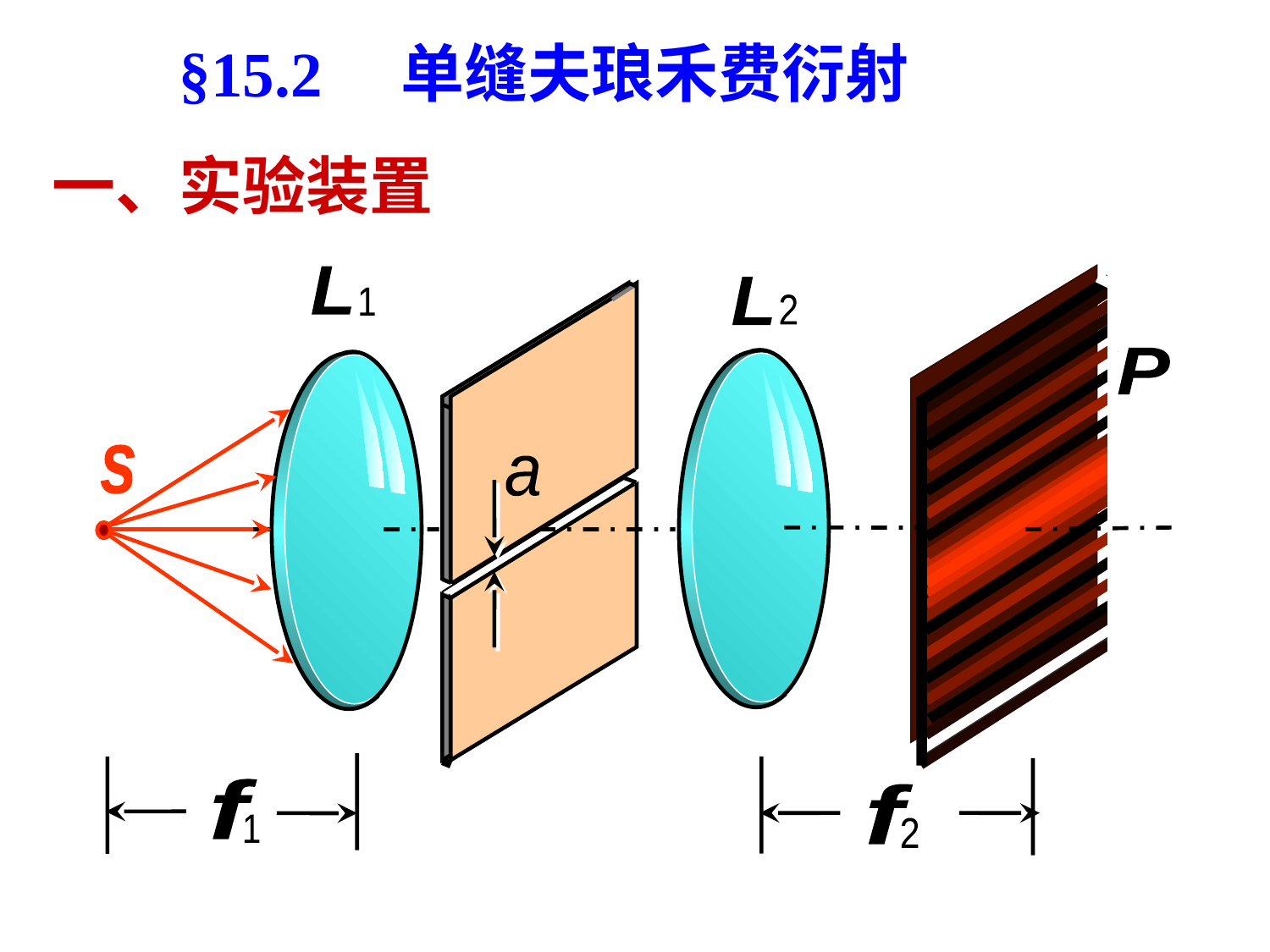

§15.2　单缝夫琅禾费衍射
一、实验装置

L
1
L
2

P

s

a

f
1

f
2